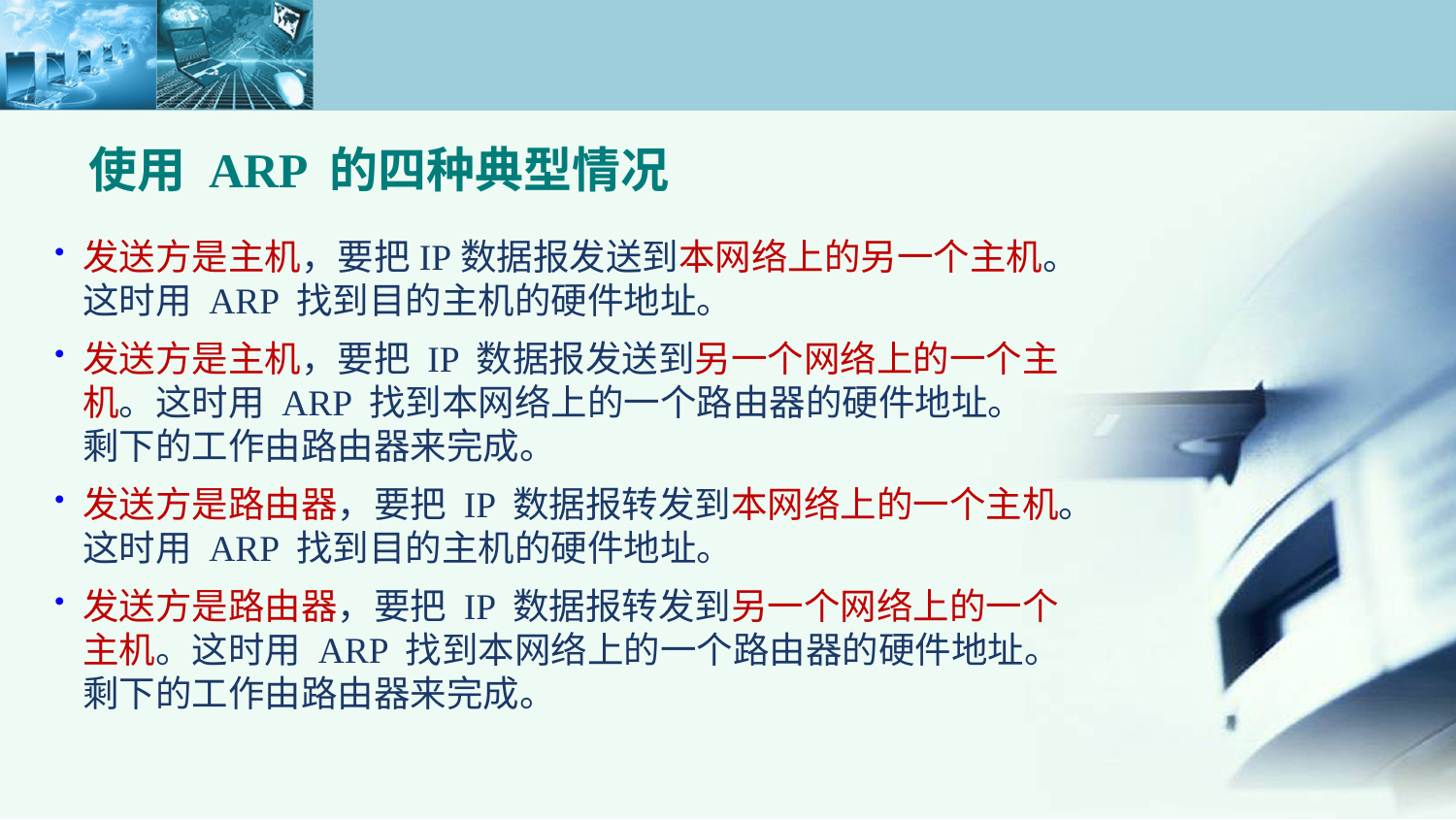

使用 ARP 的四种典型情况
发送方是主机，要把IP数据报发送到本网络上的另一个主机。这时用 ARP 找到目的主机的硬件地址。
发送方是主机，要把 IP 数据报发送到另一个网络上的一个主机。这时用 ARP 找到本网络上的一个路由器的硬件地址。剩下的工作由路由器来完成。
发送方是路由器，要把 IP 数据报转发到本网络上的一个主机。这时用 ARP 找到目的主机的硬件地址。
发送方是路由器，要把 IP 数据报转发到另一个网络上的一个主机。这时用 ARP 找到本网络上的一个路由器的硬件地址。剩下的工作由路由器来完成。